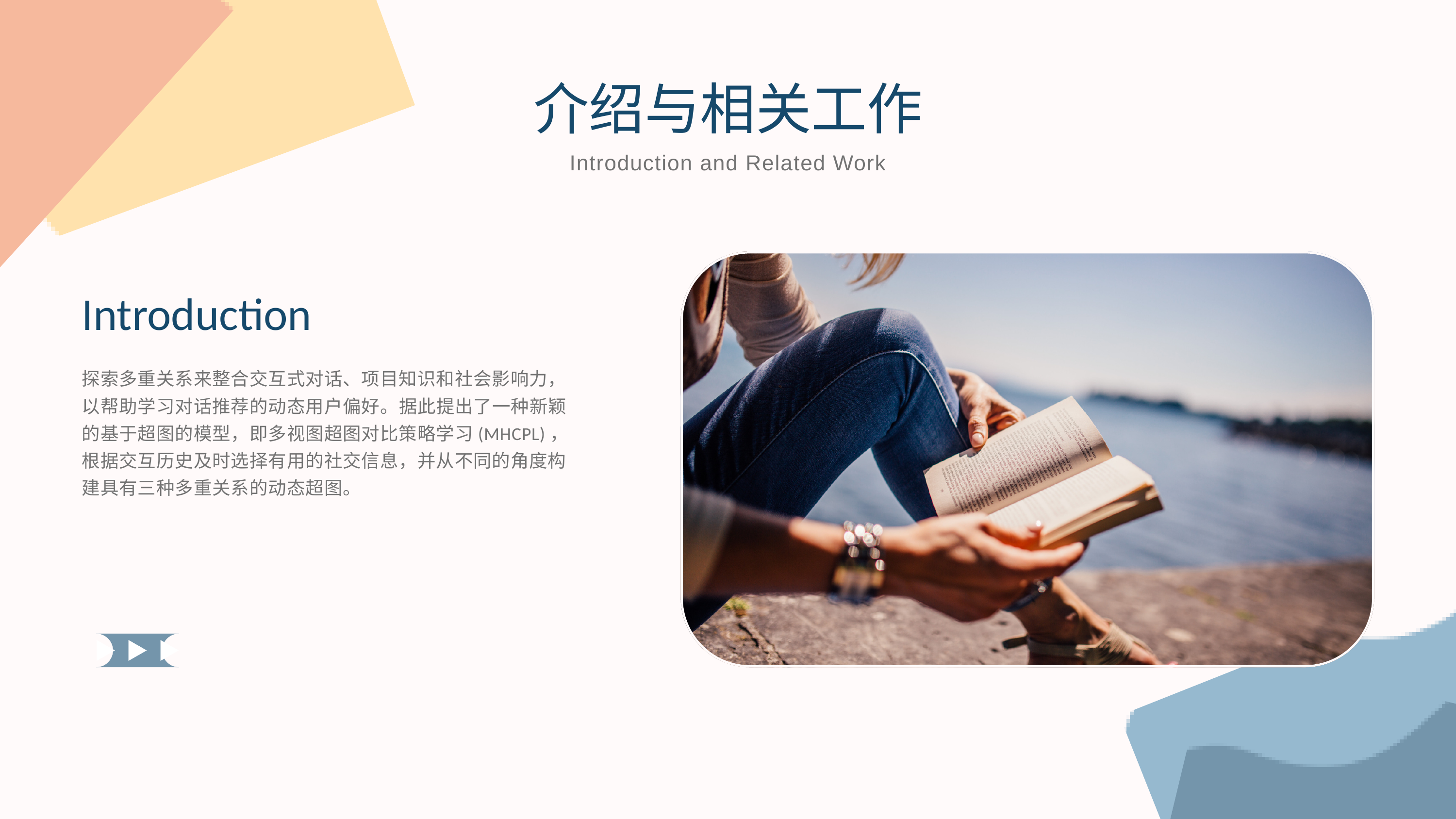

介绍与相关工作
Introduction and Related Work

Introduction

探索多重关系来整合交互式对话、项目知识和社会影响力，以帮助学习对话推荐的动态用户偏好。据此提出了一种新颖的基于超图的模型，即多视图超图对比策略学习(MHCPL)，根据交互历史及时选择有用的社交信息，并从不同的角度构建具有三种多重关系的动态超图。